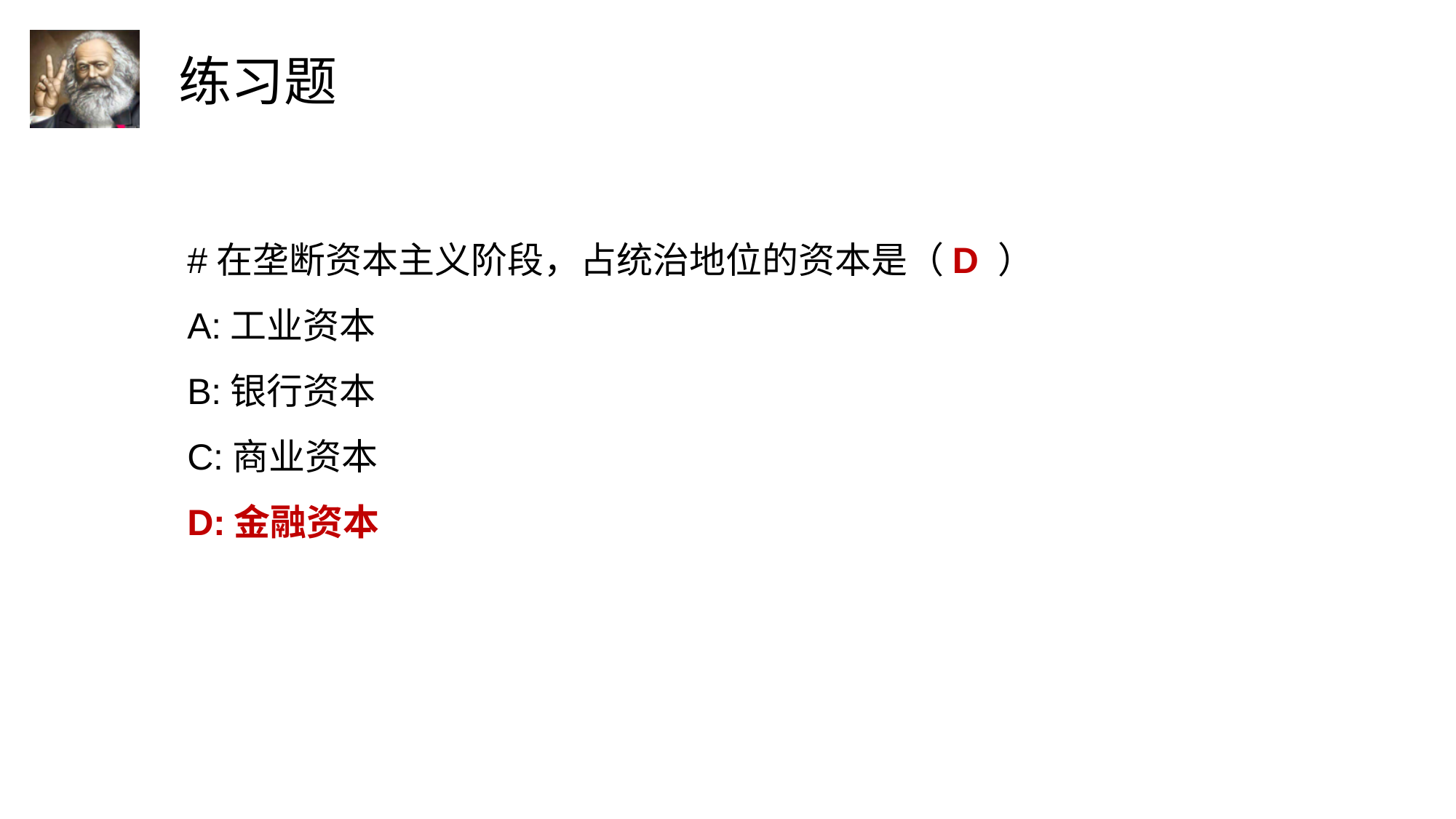

#在垄断资本主义阶段，占统治地位的资本是（D ）
A:工业资本
B:银行资本
C:商业资本
D:金融资本